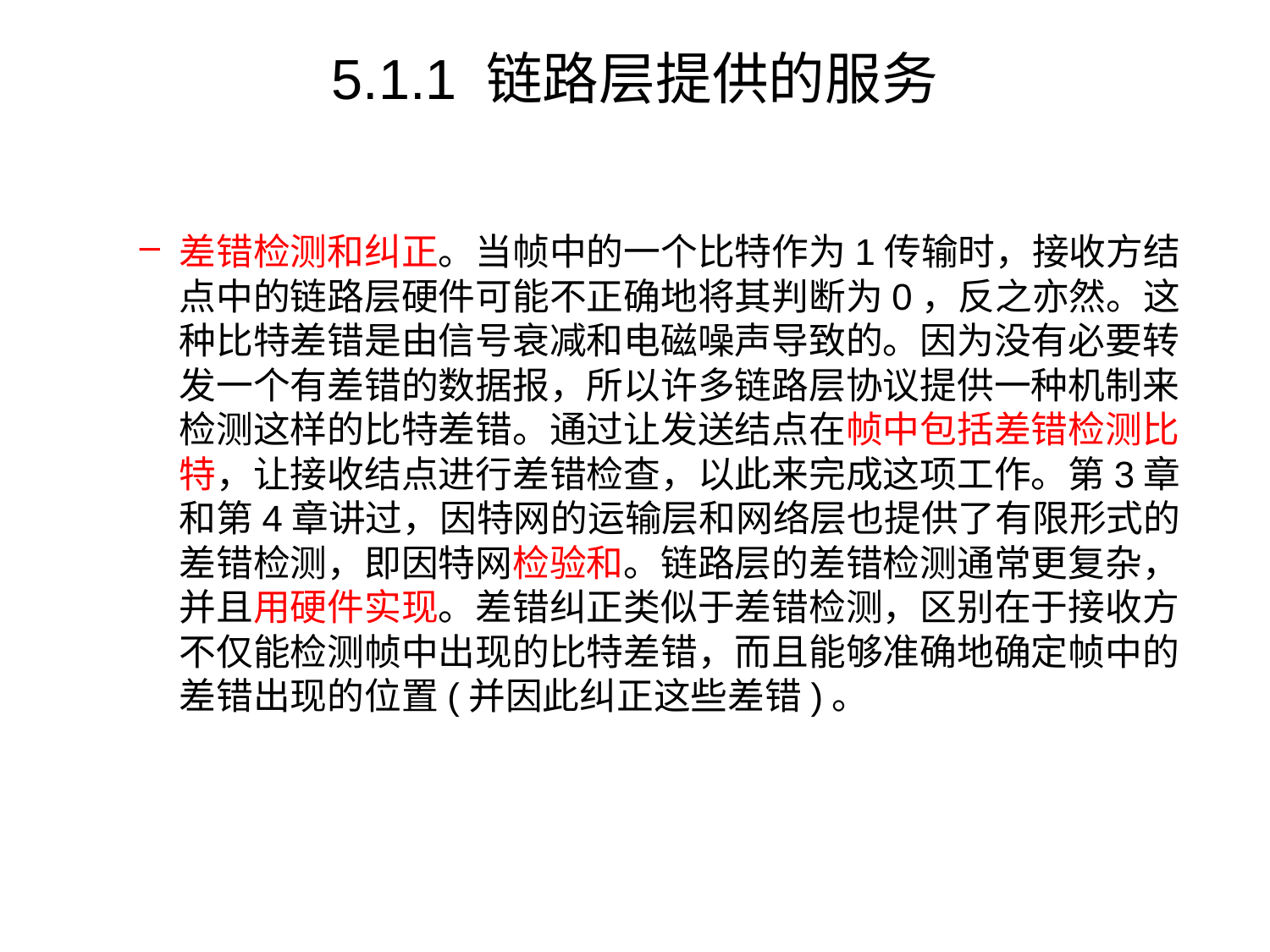

# 5.1.1 链路层提供的服务
差错检测和纠正。当帧中的一个比特作为1传输时，接收方结点中的链路层硬件可能不正确地将其判断为0，反之亦然。这种比特差错是由信号衰减和电磁噪声导致的。因为没有必要转发一个有差错的数据报，所以许多链路层协议提供一种机制来检测这样的比特差错。通过让发送结点在帧中包括差错检测比特，让接收结点进行差错检查，以此来完成这项工作。第3章和第4章讲过，因特网的运输层和网络层也提供了有限形式的差错检测，即因特网检验和。链路层的差错检测通常更复杂，并且用硬件实现。差错纠正类似于差错检测，区别在于接收方不仅能检测帧中出现的比特差错，而且能够准确地确定帧中的差错出现的位置(并因此纠正这些差错)。